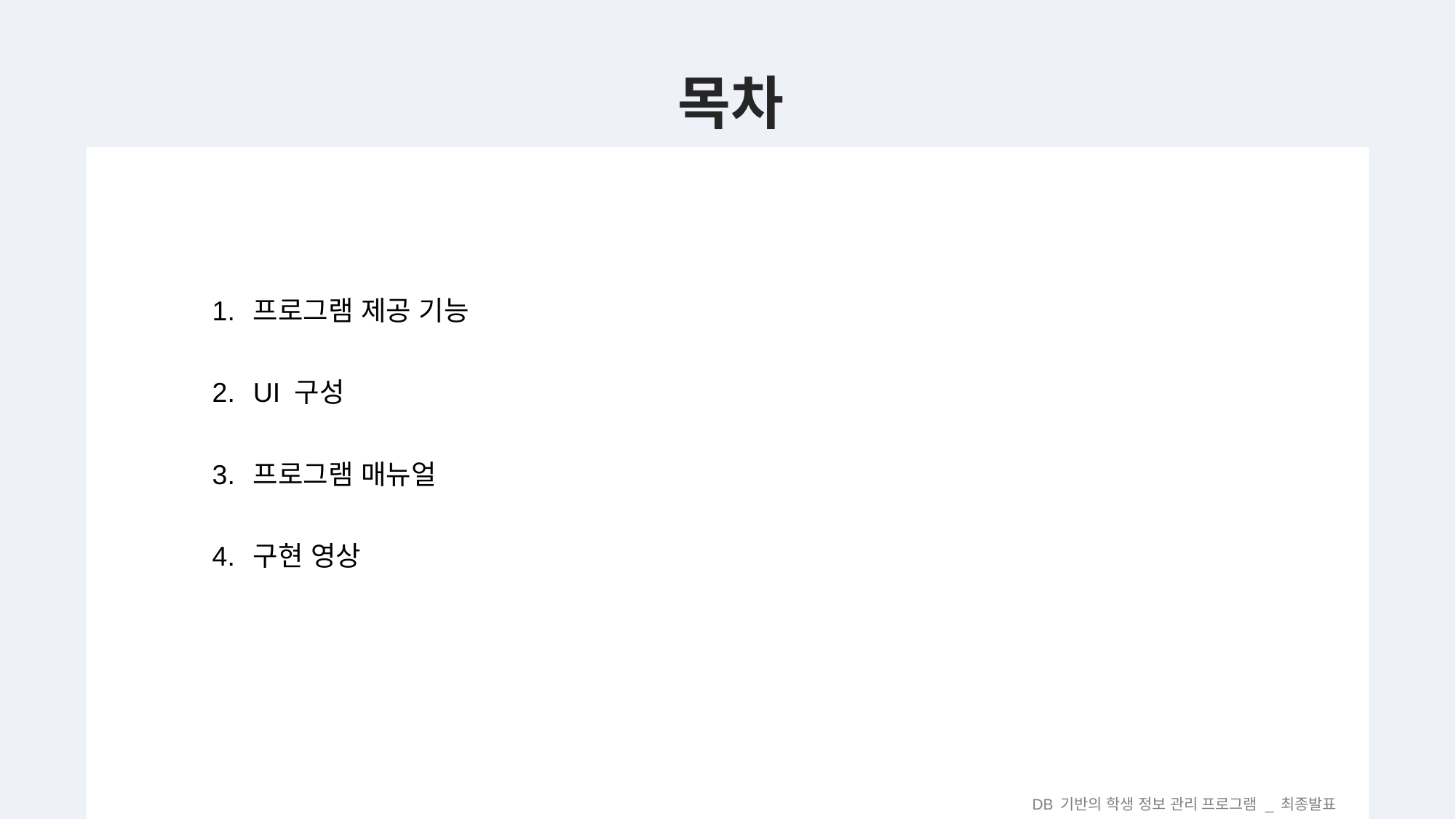

목차

프로그램 제공 기능
UI 구성
프로그램 매뉴얼
구현 영상
DB 기반의 학생 정보 관리 프로그램 _ 최종발표